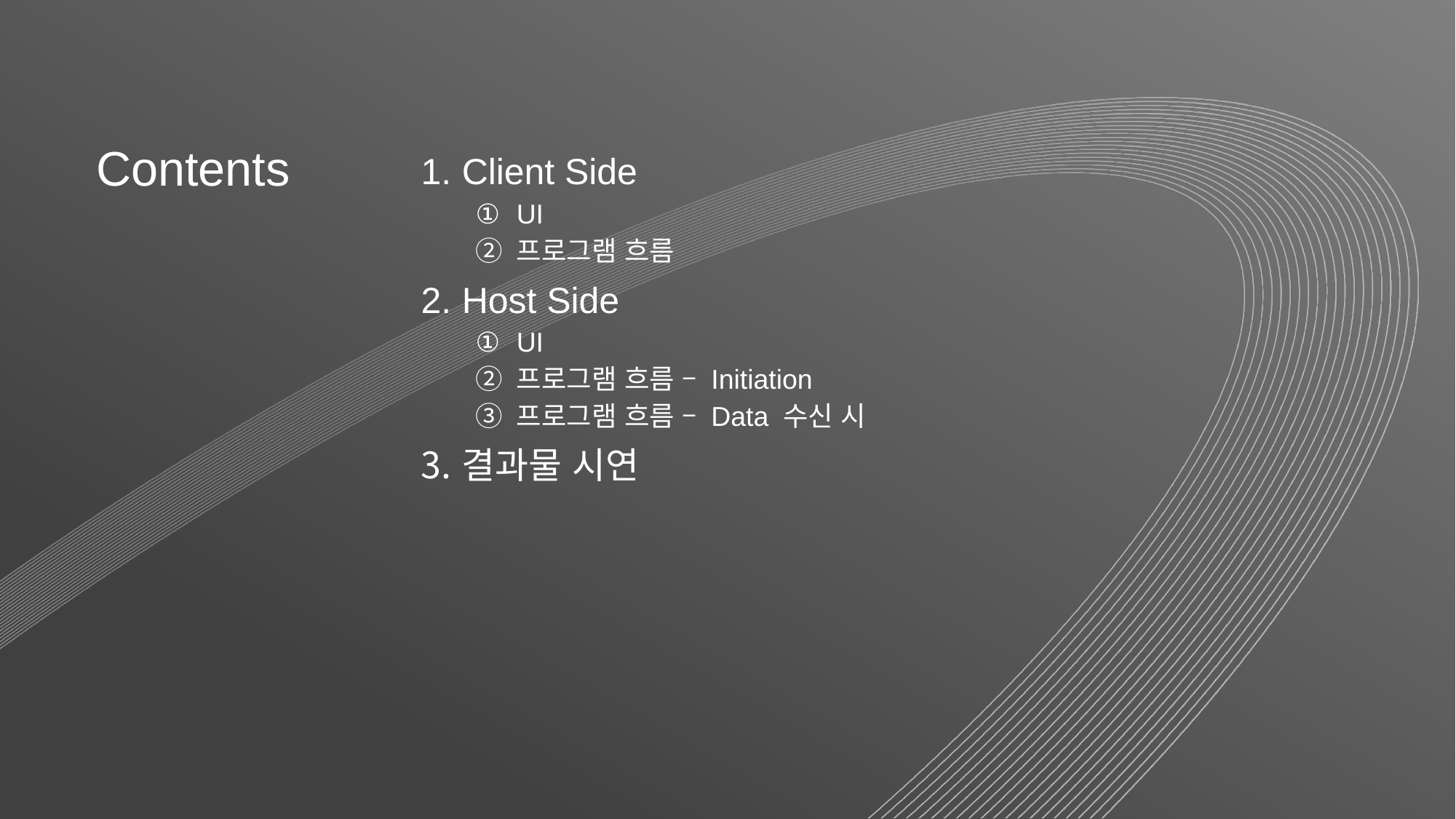

Client Side
UI
프로그램 흐름
Host Side
UI
프로그램 흐름 – Initiation
프로그램 흐름 – Data 수신 시
결과물 시연